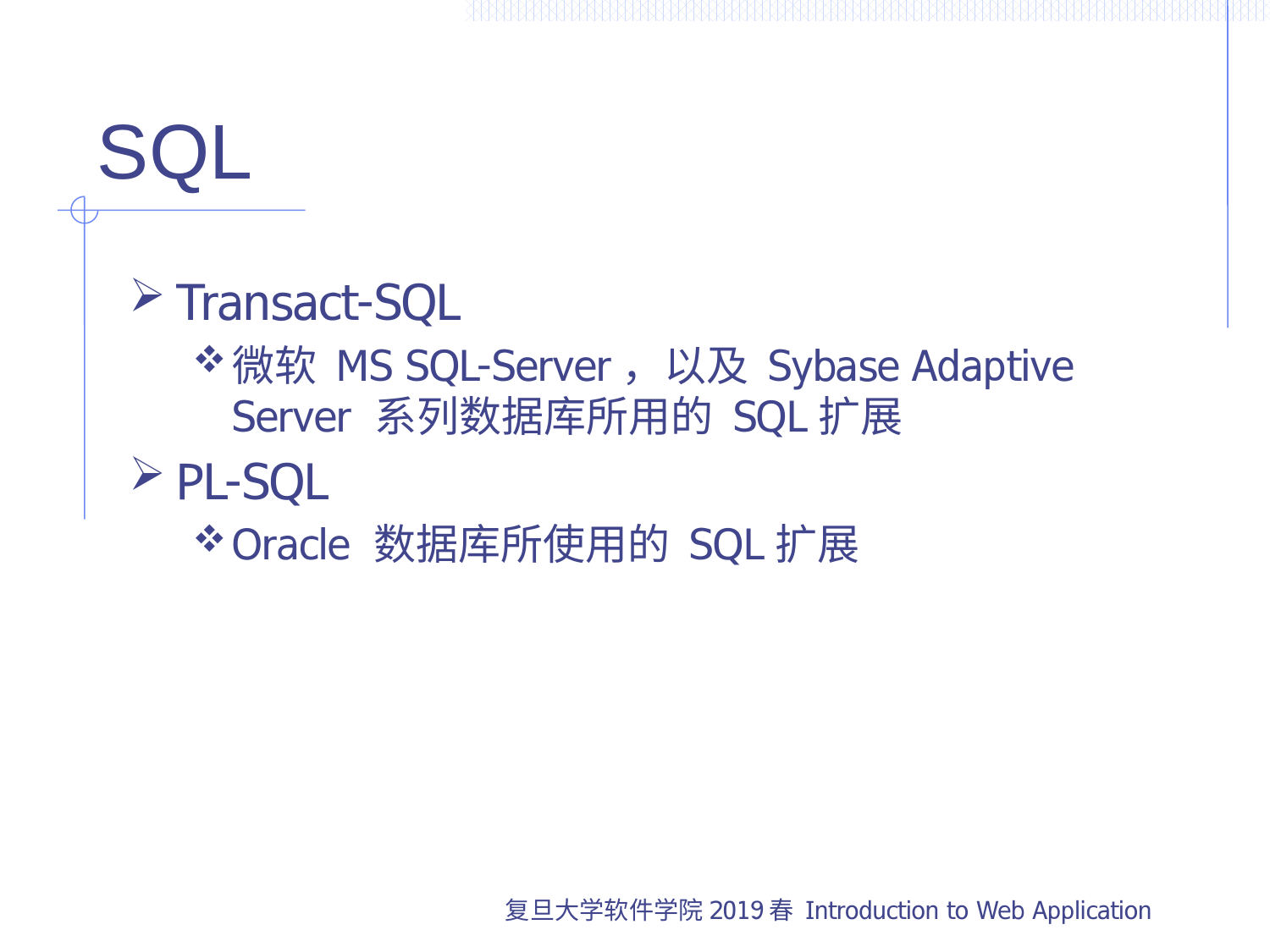

# SQL
Transact-SQL
微软 MS SQL-Server，以及 Sybase Adaptive Server 系列数据库所用的 SQL扩展
PL-SQL
Oracle 数据库所使用的 SQL扩展